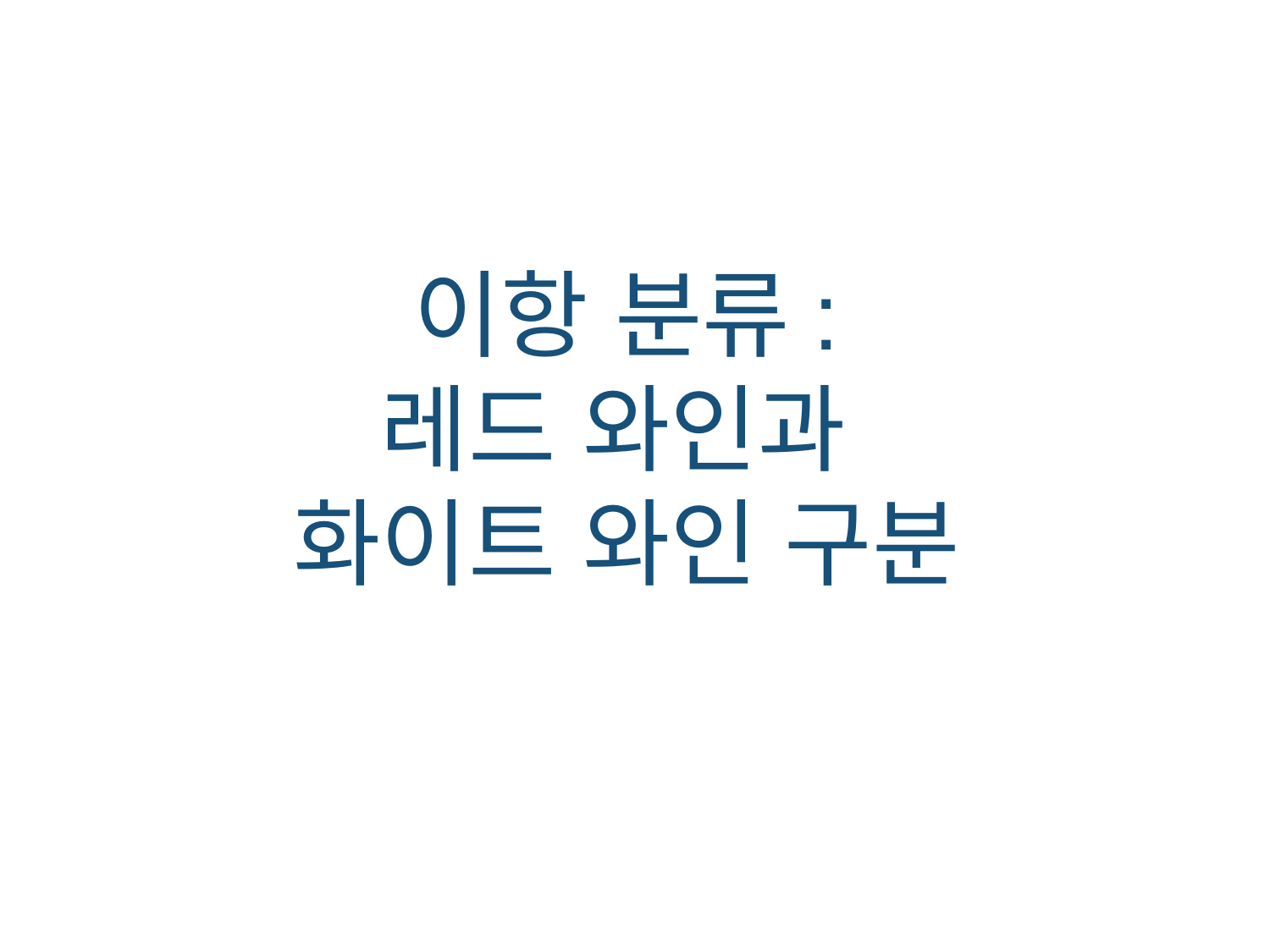

이항 분류:
레드 와인과
화이트 와인 구분